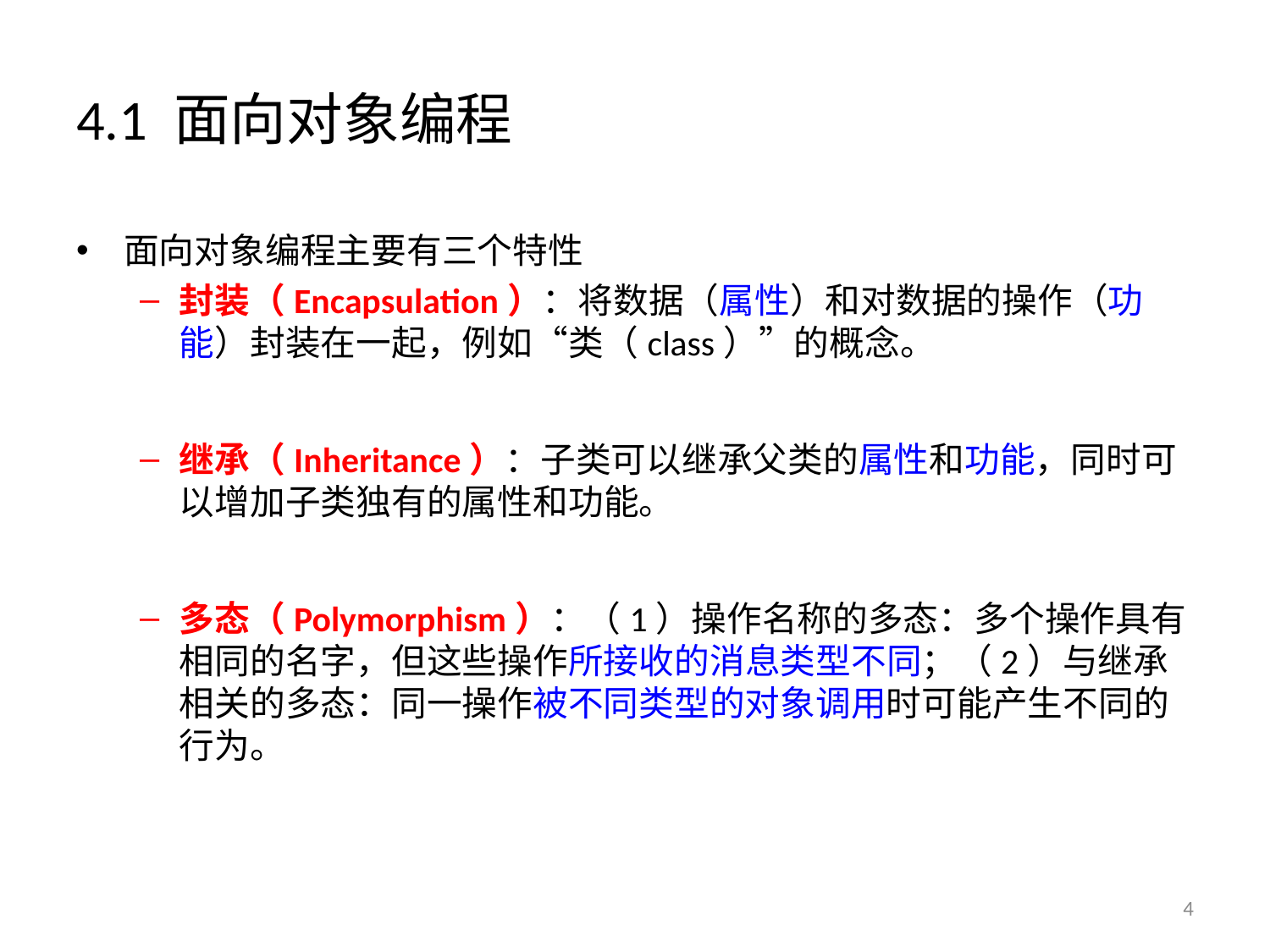

# 4.1 面向对象编程
面向对象编程主要有三个特性
封装（Encapsulation）：将数据（属性）和对数据的操作（功能）封装在一起，例如“类（class）”的概念。

继承（Inheritance）：子类可以继承父类的属性和功能，同时可以增加子类独有的属性和功能。

多态（Polymorphism）：（1）操作名称的多态：多个操作具有相同的名字，但这些操作所接收的消息类型不同；（2）与继承相关的多态：同一操作被不同类型的对象调用时可能产生不同的行为。
4